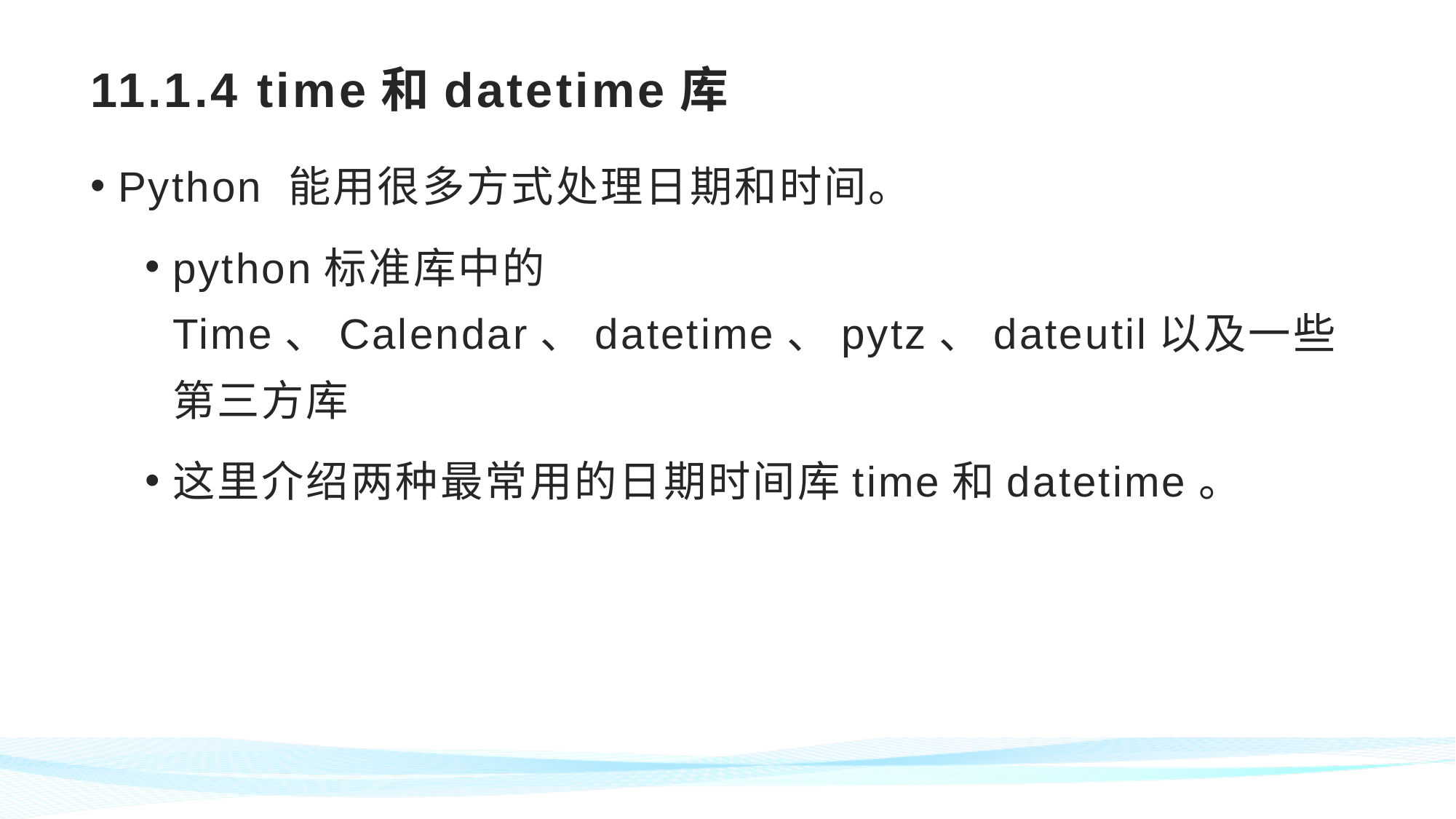

# 11.1.4 time和datetime库
Python 能用很多方式处理日期和时间。
python标准库中的Time、Calendar、datetime、pytz、dateutil以及一些第三方库
这里介绍两种最常用的日期时间库time和datetime。